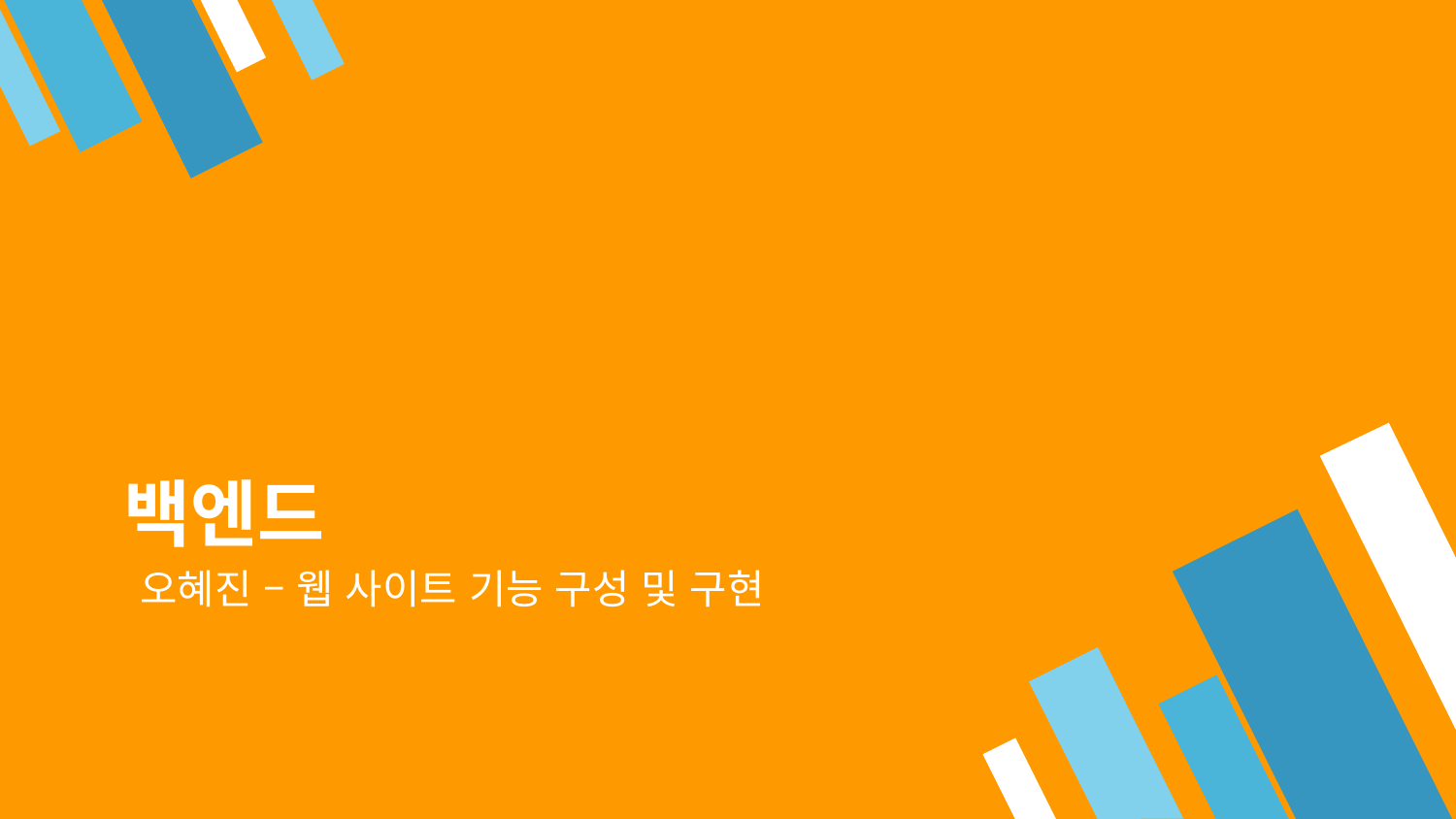

# 백엔드
오혜진 – 웹 사이트 기능 구성 및 구현